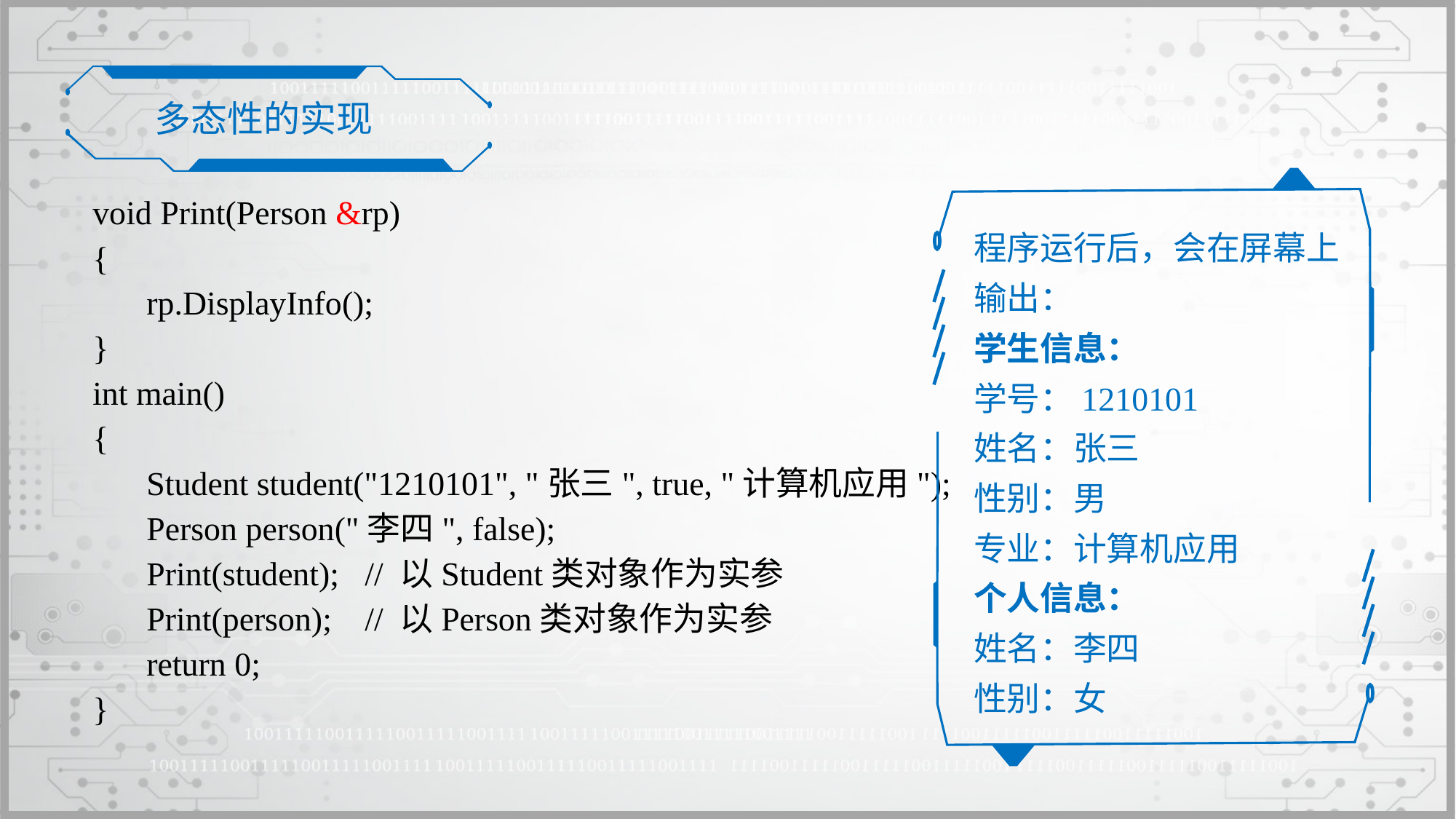

多态性的实现

程序运行后，会在屏幕上输出：
学生信息：
学号：1210101
姓名：张三
性别：男
专业：计算机应用
个人信息：
姓名：李四
性别：女
void Print(Person &rp)
{
	rp.DisplayInfo();
}
int main()
{
	Student student("1210101", "张三", true, "计算机应用");
	Person person("李四", false);
	Print(student);	// 以Student类对象作为实参
	Print(person);	// 以Person类对象作为实参
	return 0;
}